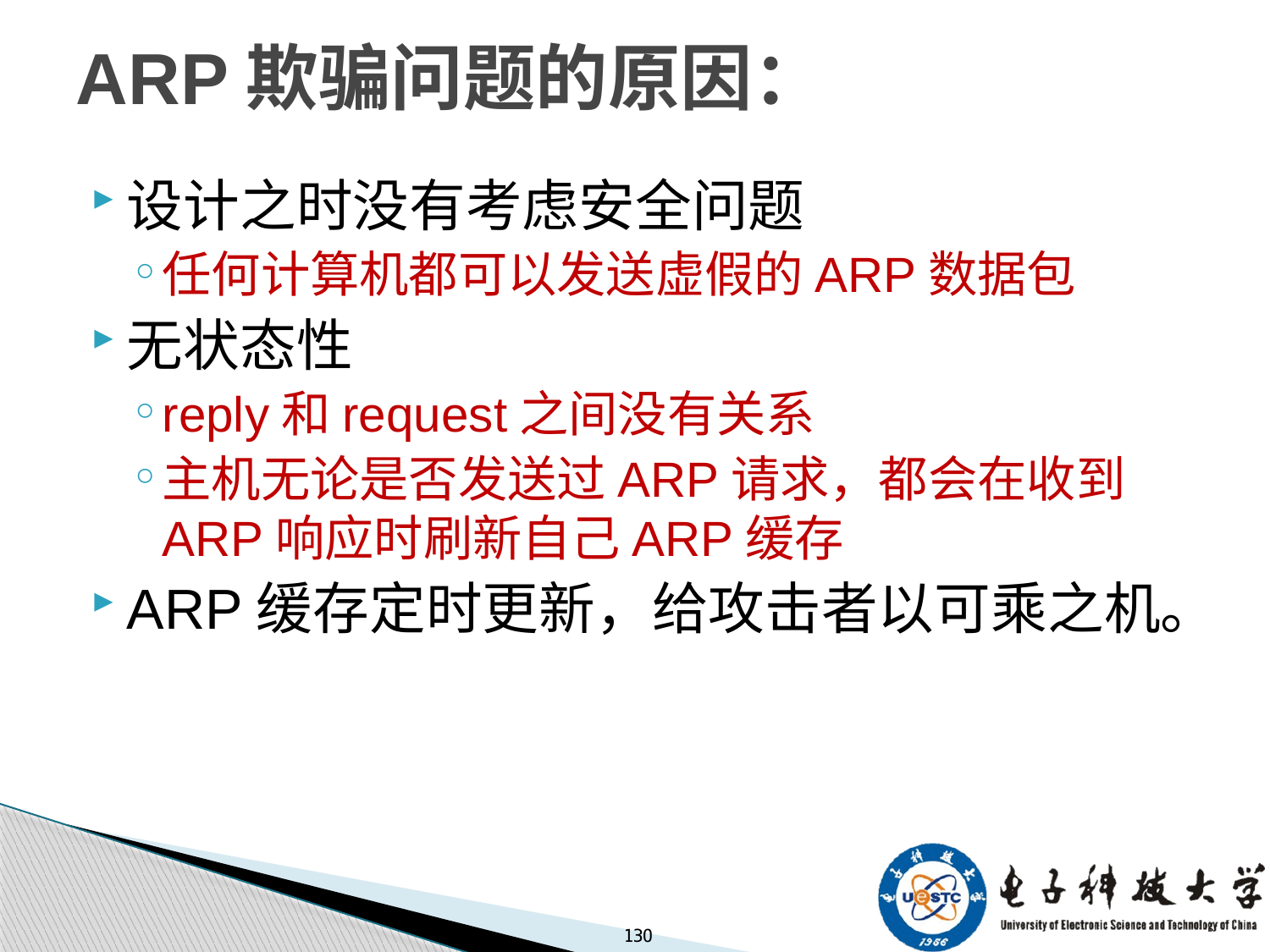

# ARP欺骗问题的原因：
设计之时没有考虑安全问题
任何计算机都可以发送虚假的ARP数据包
无状态性
reply和request之间没有关系
主机无论是否发送过ARP请求，都会在收到ARP响应时刷新自己ARP缓存
ARP缓存定时更新，给攻击者以可乘之机。
130